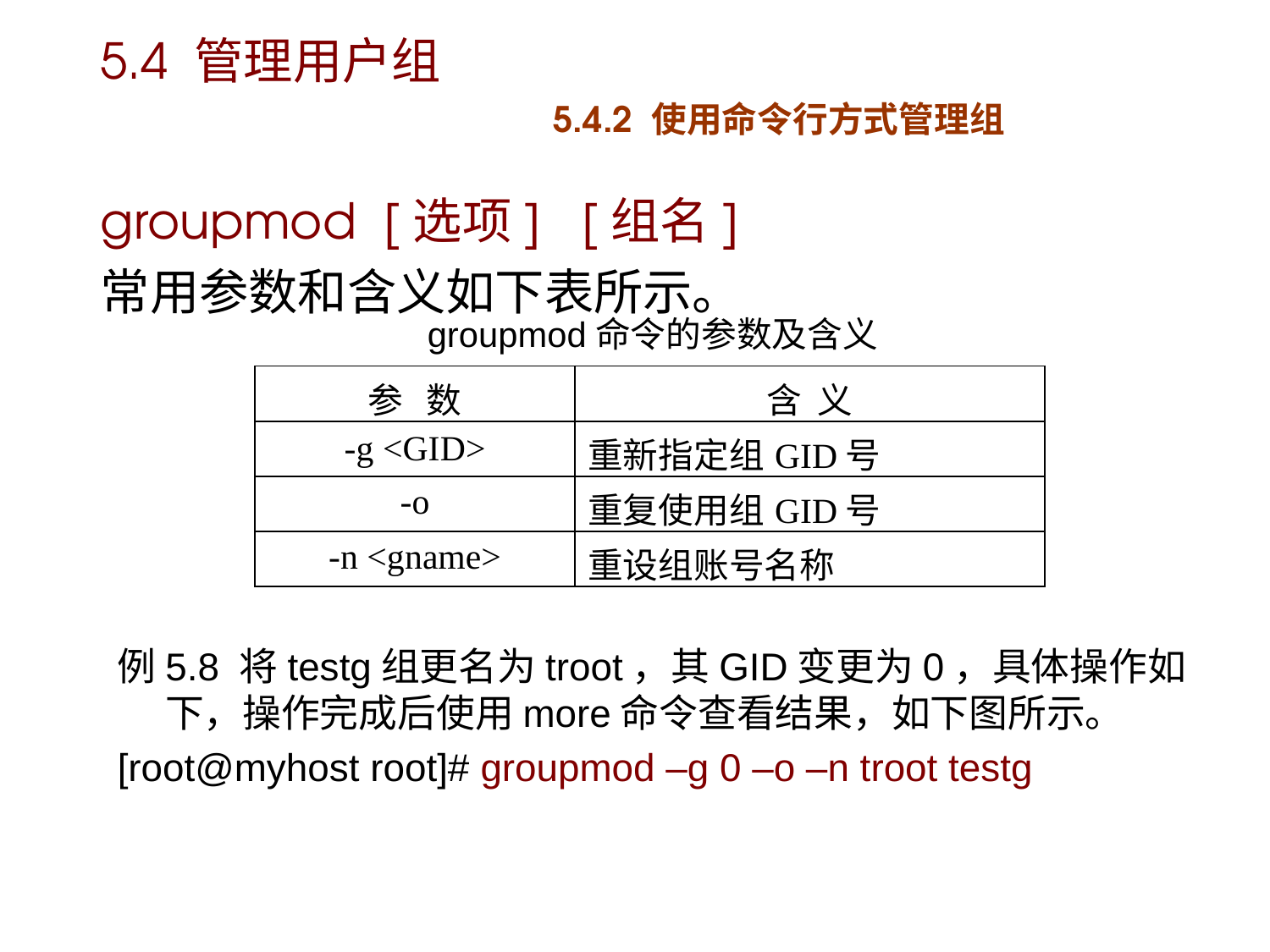

# 5.4 管理用户组 5.4.2 使用命令行方式管理组
groupmod  [选项]   [组名]
常用参数和含义如下表所示。
groupmod命令的参数及含义
| 参 数 | 含 义 |
| --- | --- |
| -g <GID> | 重新指定组GID号 |
| -o | 重复使用组GID号 |
| -n <gname> | 重设组账号名称 |
例5.8 将testg组更名为troot，其GID变更为0，具体操作如下，操作完成后使用more命令查看结果，如下图所示。
[root@myhost root]# groupmod –g 0 –o –n troot testg